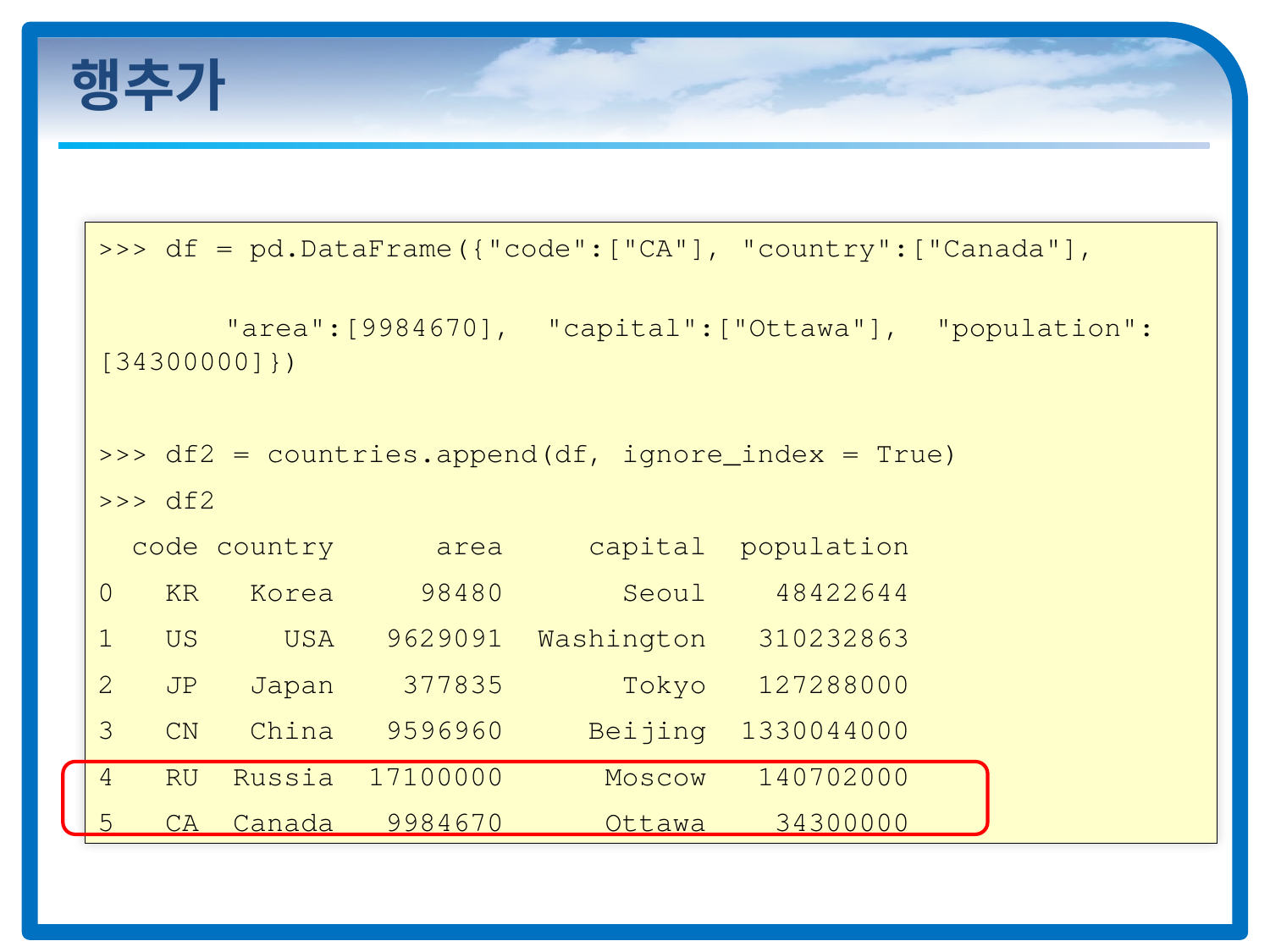

# 행추가

>>> df = pd.DataFrame({"code":["CA"], "country":["Canada"],
	"area":[9984670],  "capital":["Ottawa"],  "population":[34300000]})

>>> df2 = countries.append(df, ignore_index = True)
>>> df2
  code country      area     capital  population
0   KR   Korea     98480       Seoul    48422644
1   US     USA   9629091  Washington   310232863
2   JP   Japan    377835       Tokyo   127288000
3   CN   China   9596960     Beijing  1330044000
4   RU  Russia  17100000      Moscow   140702000
5   CA  Canada   9984670      Ottawa    34300000